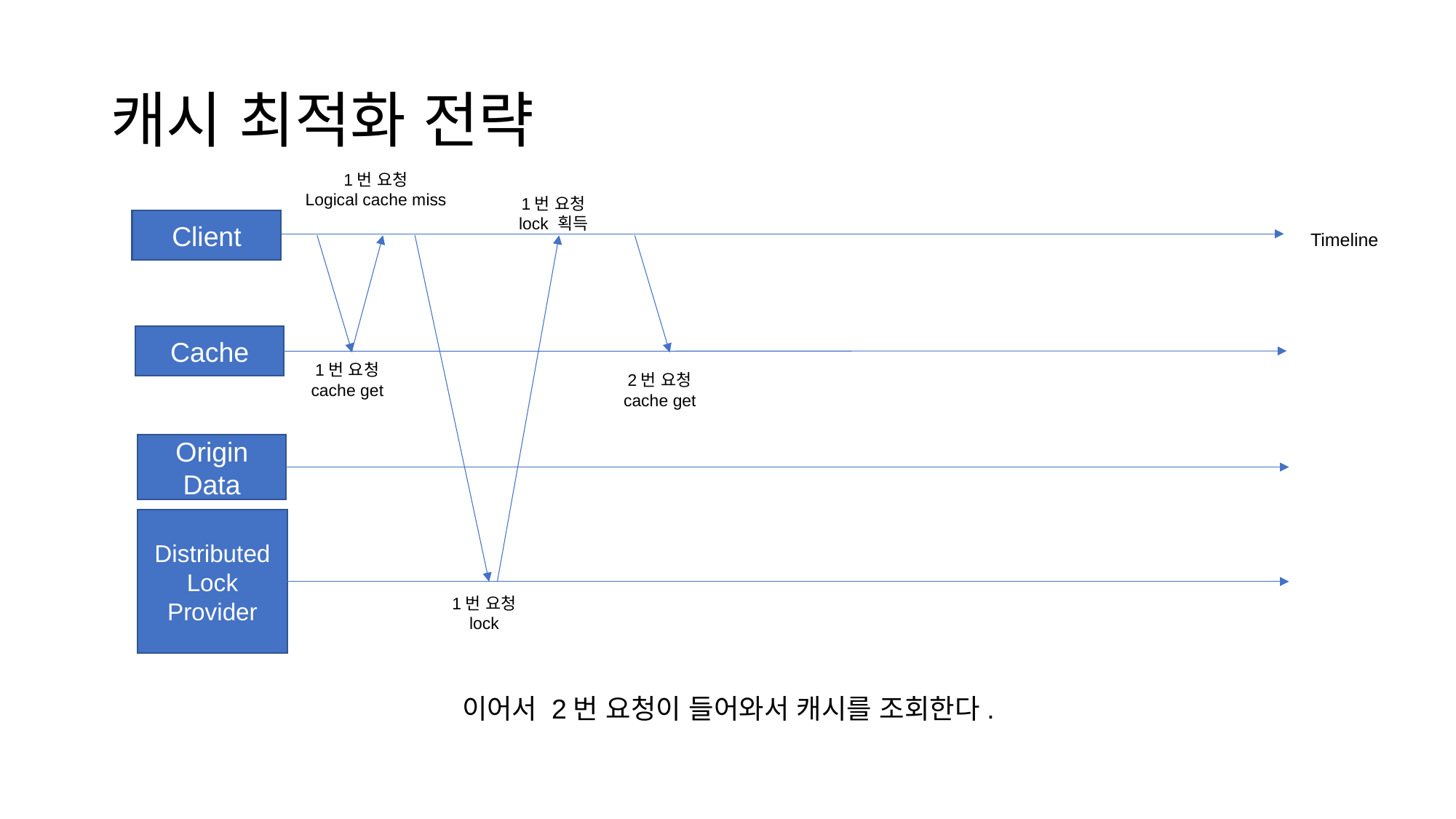

# 캐시 최적화 전략
1번 요청
Logical cache miss
1번 요청
lock 획득
Client
Timeline
Cache
1번 요청
cache get
2번 요청
cache get
Origin Data
Distributed Lock Provider
1번 요청
lock
이어서 2번 요청이 들어와서 캐시를 조회한다.